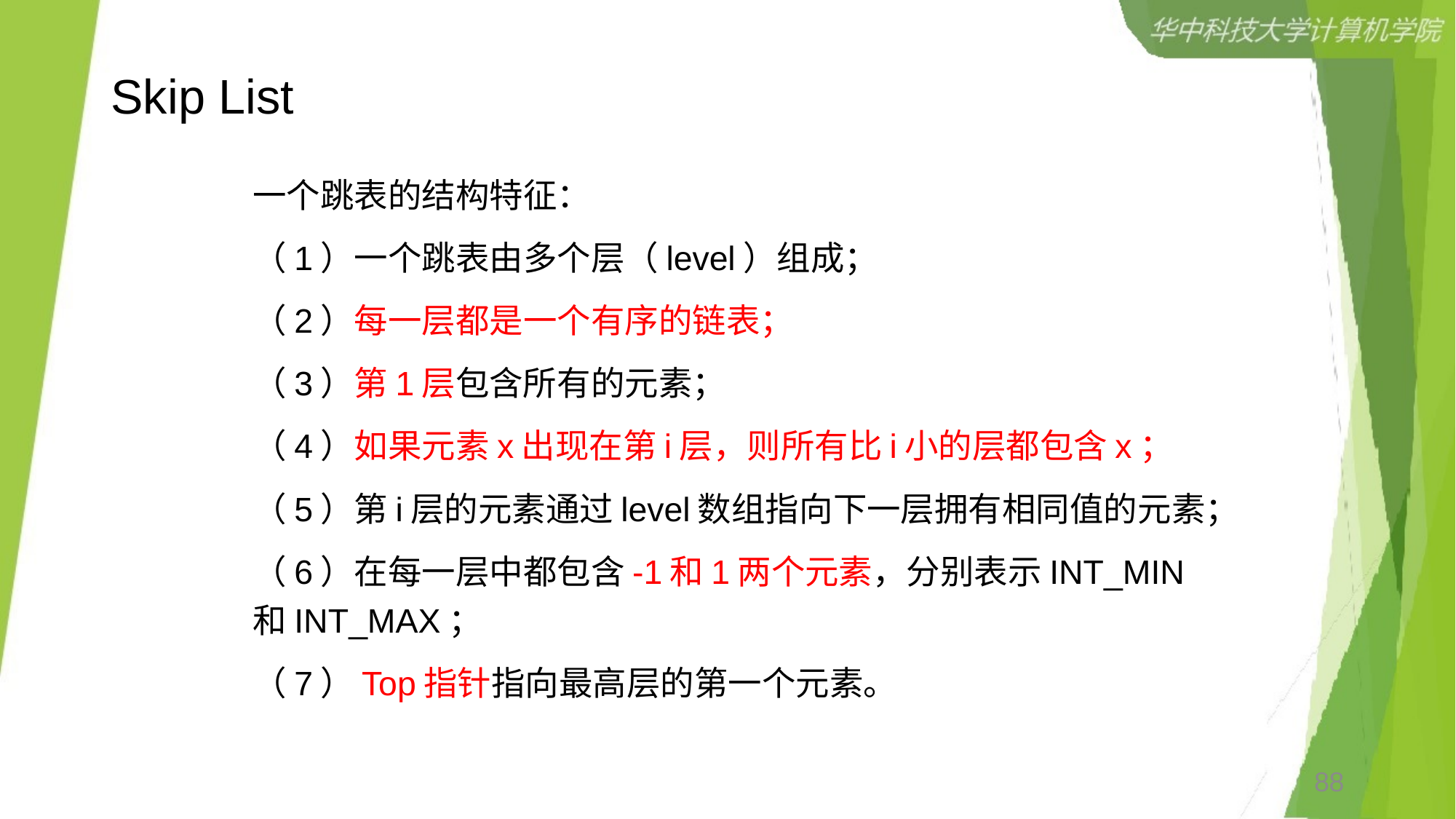

# Skip List
一个跳表的结构特征：
（1）一个跳表由多个层（level）组成；
（2）每一层都是一个有序的链表；
（3）第1层包含所有的元素；
（4）如果元素x出现在第i层，则所有比i小的层都包含x；
（5）第i层的元素通过level数组指向下一层拥有相同值的元素；
（6）在每一层中都包含-1和1两个元素，分别表示INT_MIN和INT_MAX；
（7）Top指针指向最高层的第一个元素。
88